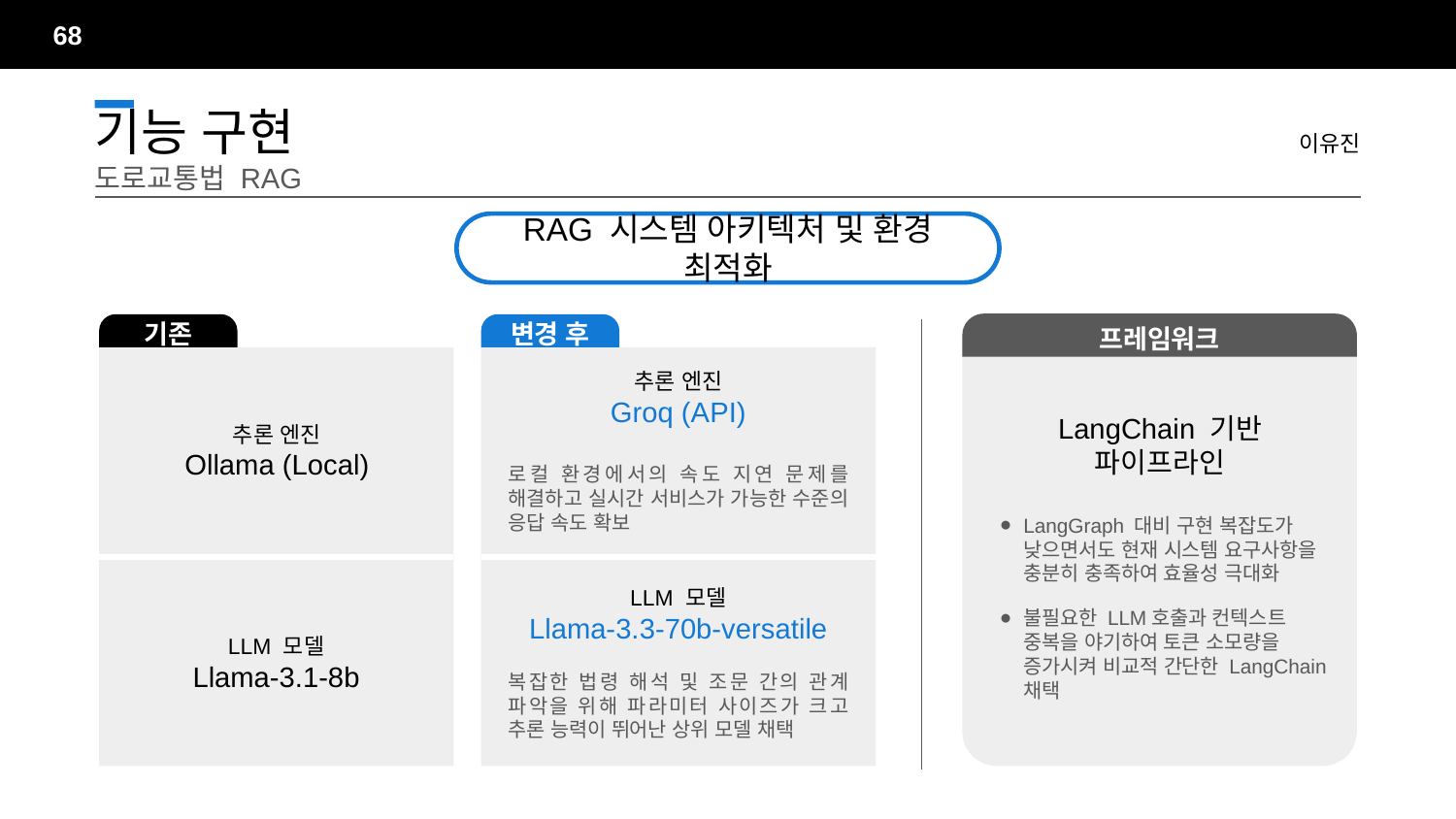

68

이유진
기능 구현		도로교통법 RAG
RAG 시스템 아키텍처 및 환경 최적화
프레임워크
기존
변경 후

추론 엔진
Ollama (Local)
추론 엔진
Groq (API)

로컬 환경에서의 속도 지연 문제를 해결하고 실시간 서비스가 가능한 수준의 응답 속도 확보
LangChain 기반 파이프라인

LangGraph 대비 구현 복잡도가 낮으면서도 현재 시스템 요구사항을 충분히 충족하여 효율성 극대화
불필요한 LLM호출과 컨텍스트 중복을 야기하여 토큰 소모량을 증가시켜 비교적 간단한 LangChain 채택
LLM 모델
Llama-3.1-8b
LLM 모델
Llama-3.3-70b-versatile

복잡한 법령 해석 및 조문 간의 관계 파악을 위해 파라미터 사이즈가 크고 추론 능력이 뛰어난 상위 모델 채택